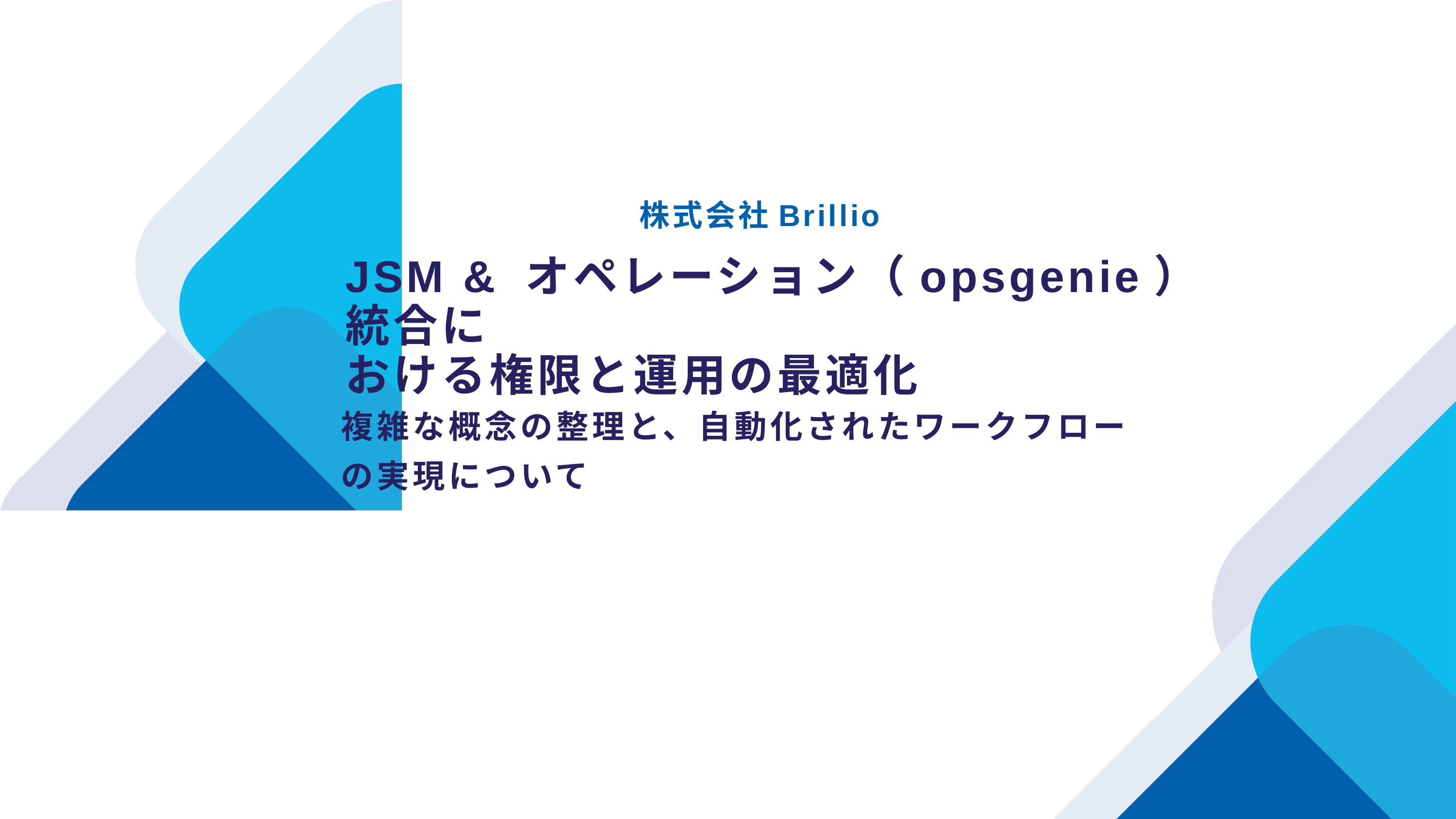

株式会社Brillio
JSM & オペレーション（opsgenie）統合に
おける権限と運用の最適化

複雑な概念の整理と、自動化されたワークフロー
の実現について